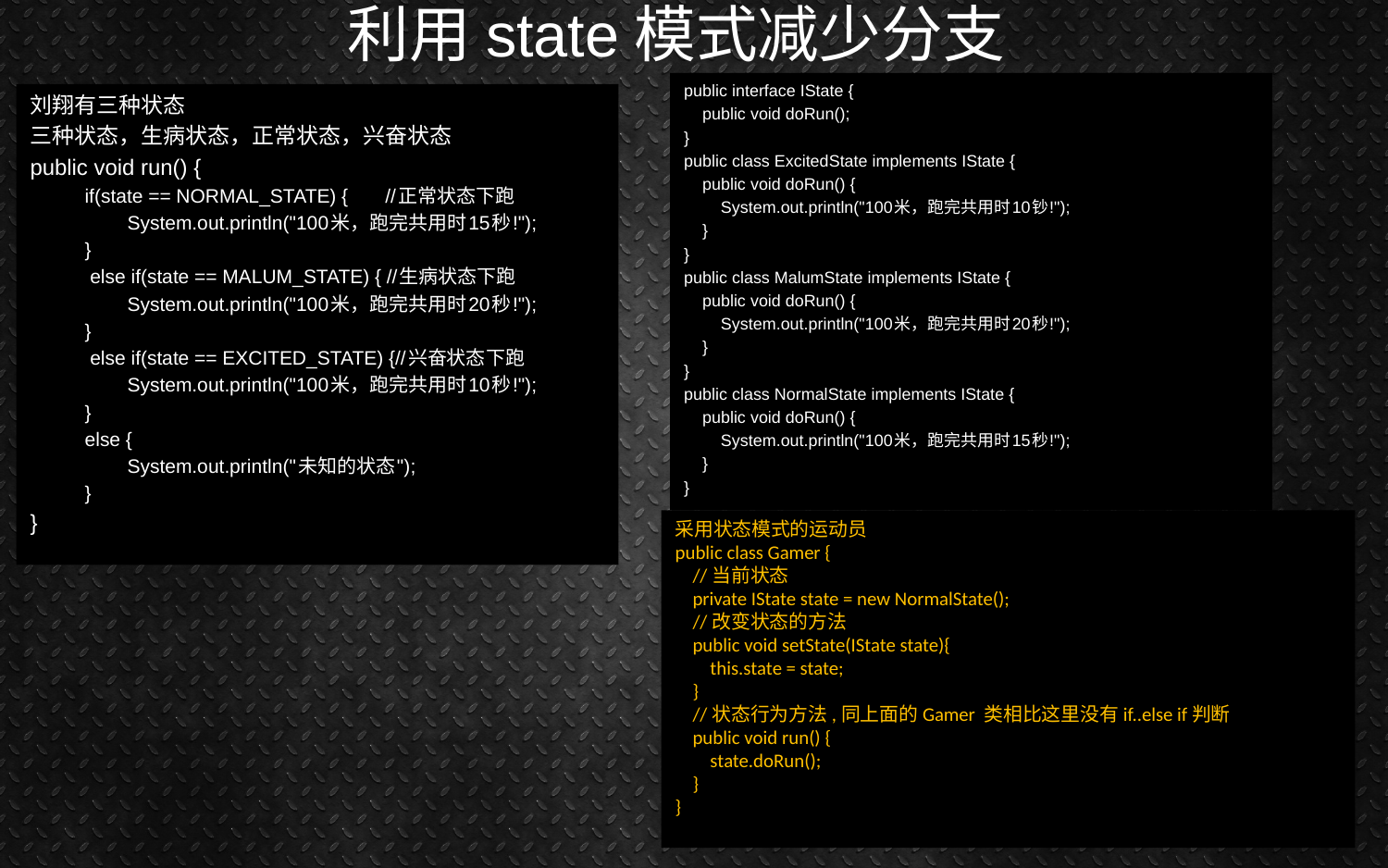

# 利用state模式减少分支
public interface IState {
    public void doRun();
}
public class ExcitedState implements IState {
    public void doRun() {
        System.out.println("100米，跑完共用时10钞!");
    }
}
public class MalumState implements IState {
    public void doRun() {
        System.out.println("100米，跑完共用时20秒!");
    }
}
public class NormalState implements IState {
    public void doRun() {
        System.out.println("100米，跑完共用时15秒!");
    }
}
刘翔有三种状态
三种状态，生病状态，正常状态，兴奋状态
public void run() {
if(state == NORMAL_STATE) {       //正常状态下跑
        System.out.println("100米，跑完共用时15秒!");
}
 else if(state == MALUM_STATE) { //生病状态下跑
        System.out.println("100米，跑完共用时20秒!");
}
 else if(state == EXCITED_STATE) {//兴奋状态下跑
        System.out.println("100米，跑完共用时10秒!");
}
else {
        System.out.println("未知的状态");
}
}
采用状态模式的运动员
public class Gamer {
    //当前状态
    private IState state = new NormalState();
    //改变状态的方法
    public void setState(IState state){
        this.state = state;
    }
    //状态行为方法,同上面的Gamer 类相比这里没有if..else if判断
    public void run() {
        state.doRun();
    }
}